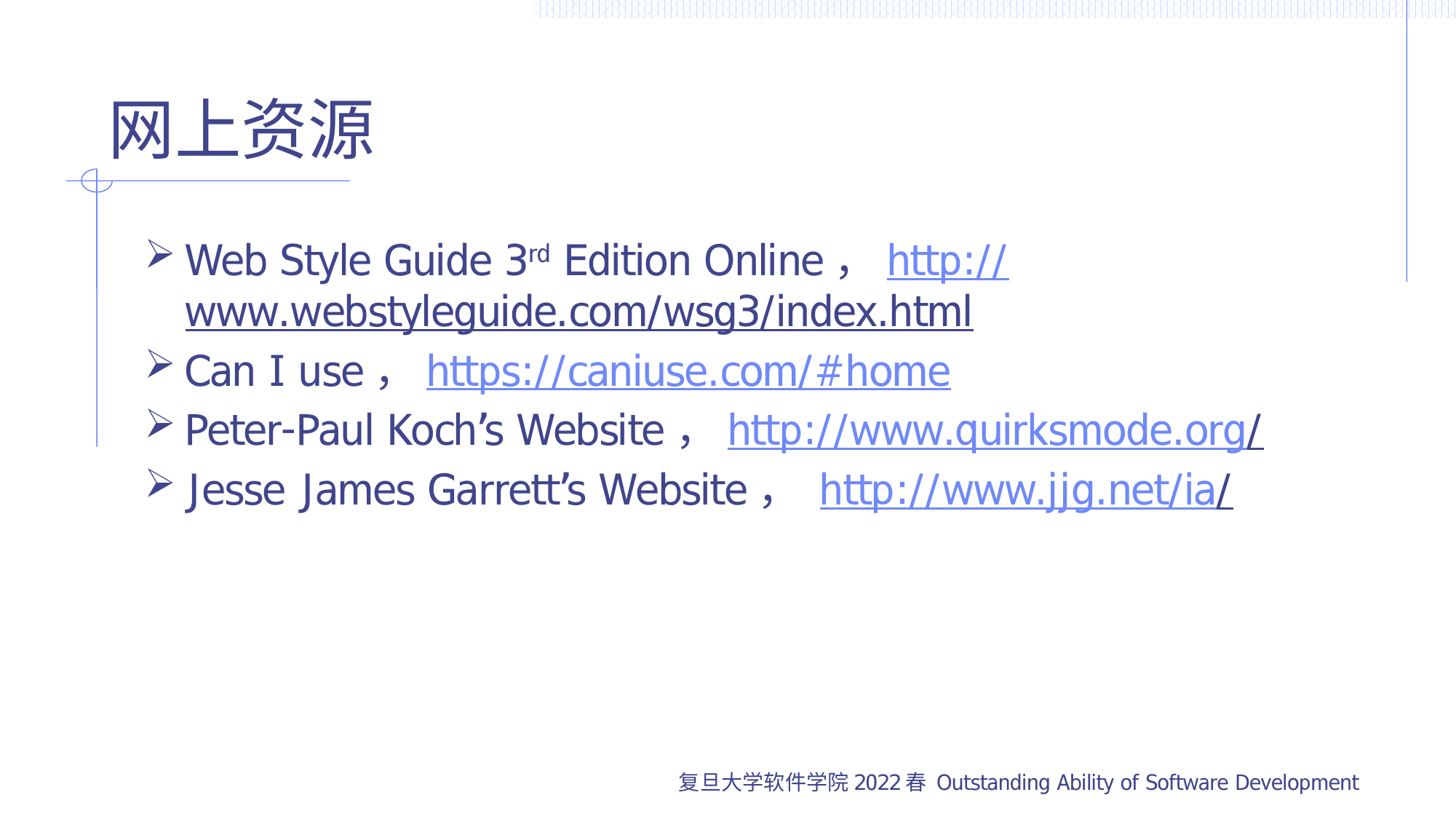

# 网上资源
Web Style Guide 3rd Edition Online，http://www.webstyleguide.com/wsg3/index.html
Can I use，https://caniuse.com/#home
Peter-Paul Koch’s Website，http://www.quirksmode.org/
Jesse James Garrett’s Website， http://www.jjg.net/ia/